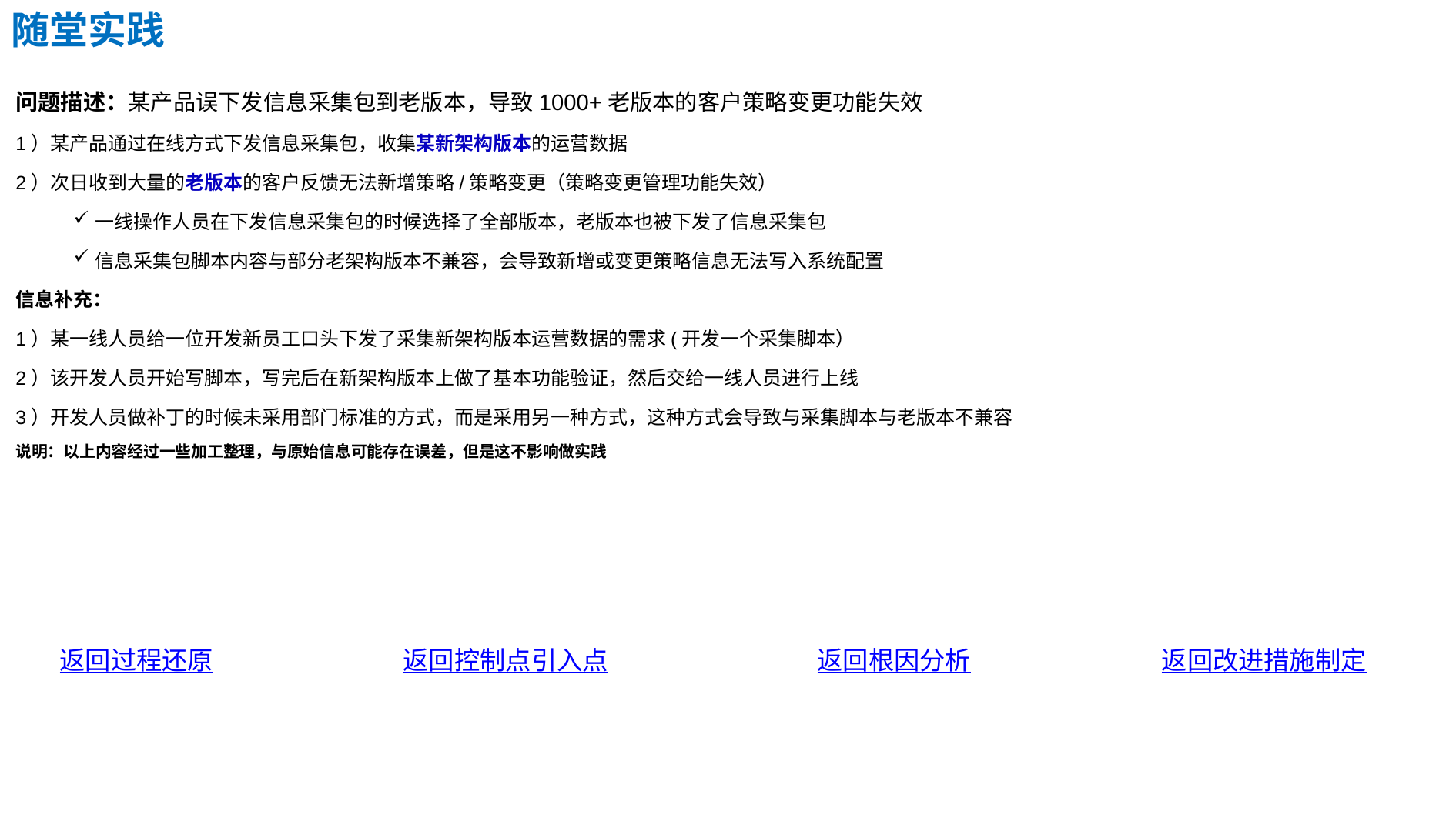

随堂实践
问题描述：某产品误下发信息采集包到老版本，导致1000+老版本的客户策略变更功能失效
1）某产品通过在线方式下发信息采集包，收集某新架构版本的运营数据
2）次日收到大量的老版本的客户反馈无法新增策略/策略变更（策略变更管理功能失效）
一线操作人员在下发信息采集包的时候选择了全部版本，老版本也被下发了信息采集包
信息采集包脚本内容与部分老架构版本不兼容，会导致新增或变更策略信息无法写入系统配置
信息补充：
1）某一线人员给一位开发新员工口头下发了采集新架构版本运营数据的需求(开发一个采集脚本）
2）该开发人员开始写脚本，写完后在新架构版本上做了基本功能验证，然后交给一线人员进行上线
3）开发人员做补丁的时候未采用部门标准的方式，而是采用另一种方式，这种方式会导致与采集脚本与老版本不兼容
说明：以上内容经过一些加工整理，与原始信息可能存在误差，但是这不影响做实践
返回过程还原
返回控制点引入点
返回根因分析
返回改进措施制定